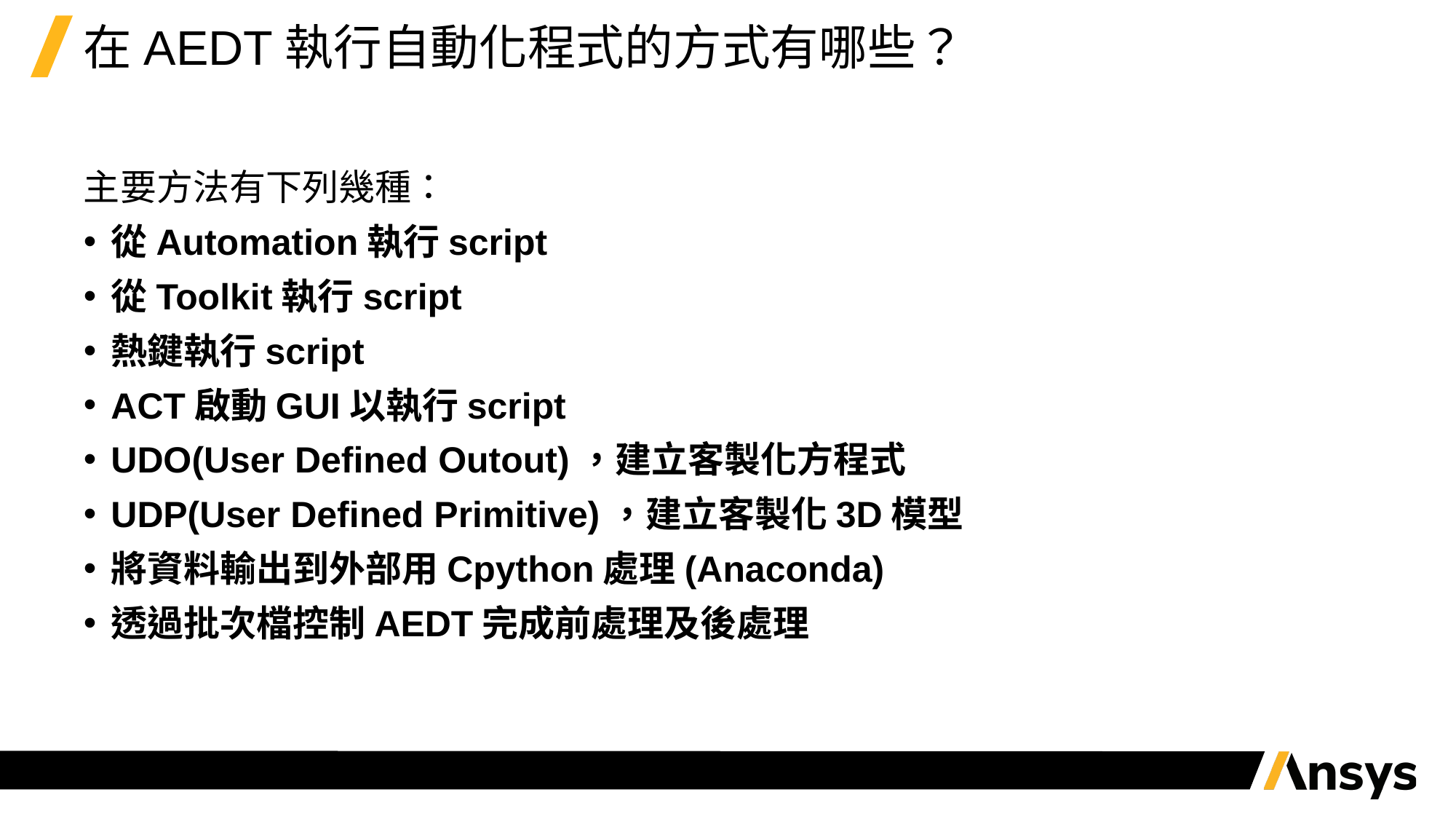

# 在AEDT執行自動化程式的方式有哪些？
主要方法有下列幾種：
從Automation執行script
從Toolkit執行script
熱鍵執行script
ACT啟動GUI以執行script
UDO(User Defined Outout)，建立客製化方程式
UDP(User Defined Primitive)，建立客製化3D模型
將資料輸出到外部用Cpython處理(Anaconda)
透過批次檔控制AEDT完成前處理及後處理